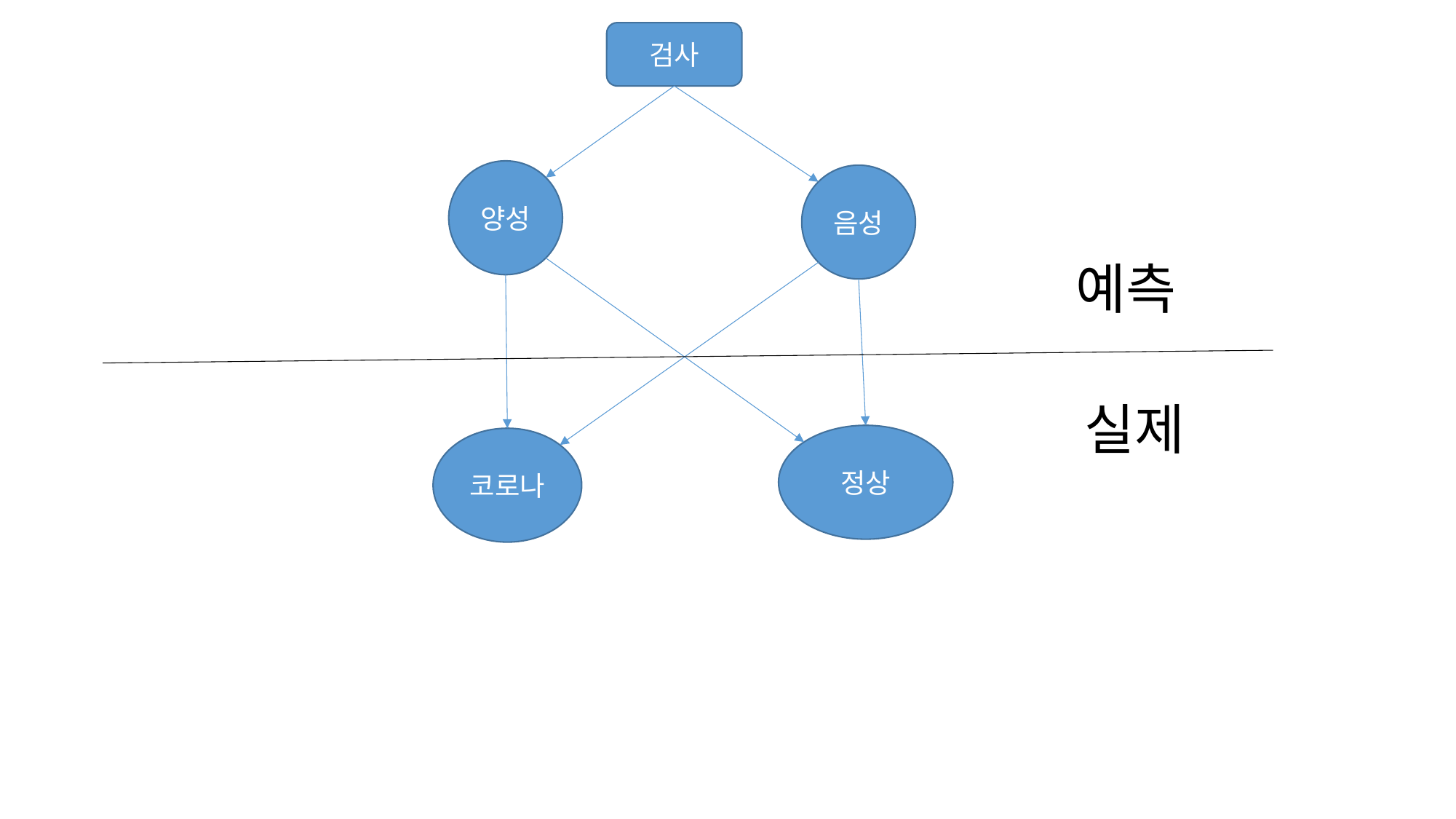

검사
양성
음성
예측
실제
정상
코로나